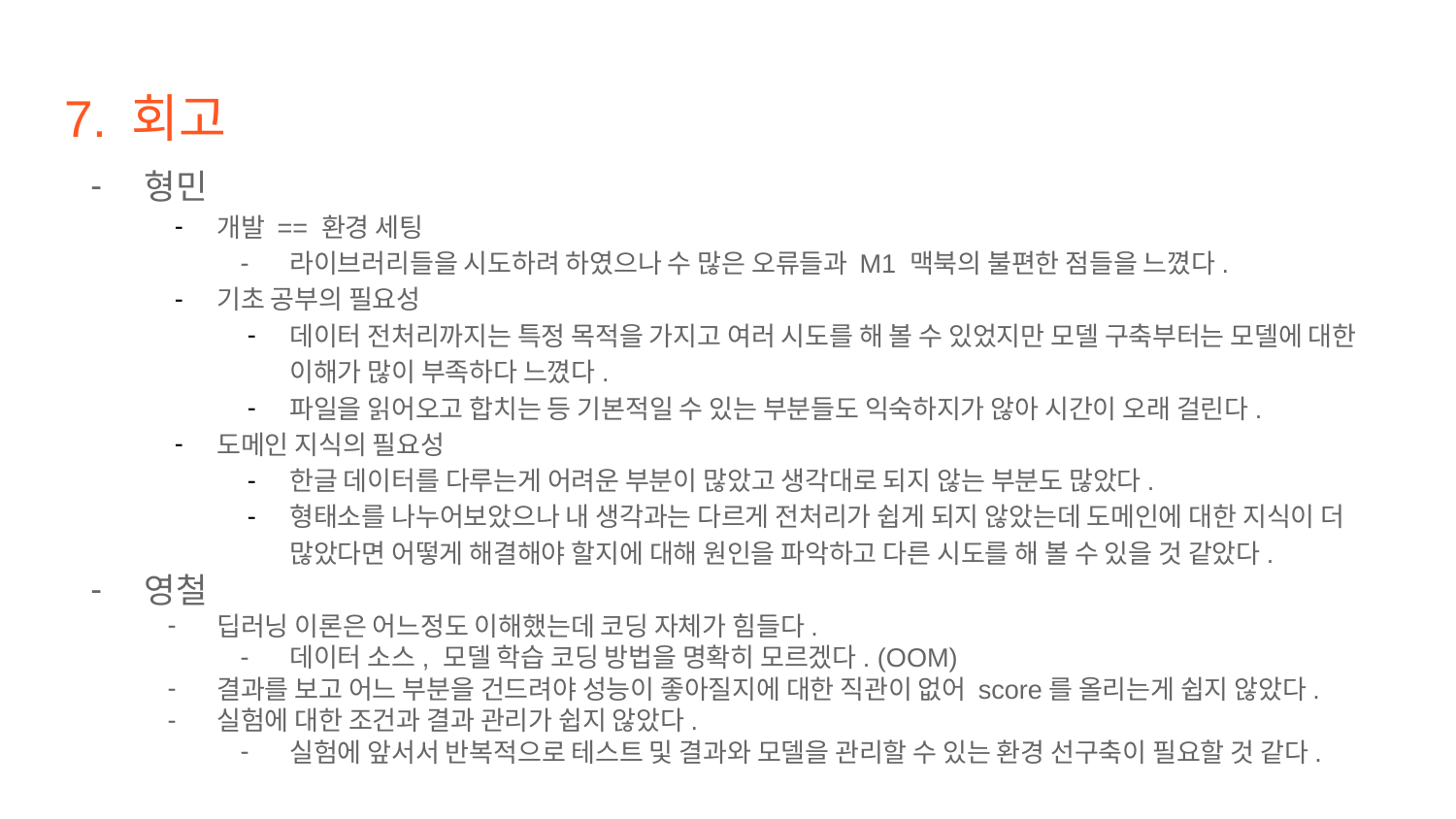

# 7. 회고
형민
개발 == 환경 세팅
라이브러리들을 시도하려 하였으나 수 많은 오류들과 M1 맥북의 불편한 점들을 느꼈다.
기초 공부의 필요성
데이터 전처리까지는 특정 목적을 가지고 여러 시도를 해 볼 수 있었지만 모델 구축부터는 모델에 대한 이해가 많이 부족하다 느꼈다.
파일을 읽어오고 합치는 등 기본적일 수 있는 부분들도 익숙하지가 않아 시간이 오래 걸린다.
도메인 지식의 필요성
한글 데이터를 다루는게 어려운 부분이 많았고 생각대로 되지 않는 부분도 많았다.
형태소를 나누어보았으나 내 생각과는 다르게 전처리가 쉽게 되지 않았는데 도메인에 대한 지식이 더 많았다면 어떻게 해결해야 할지에 대해 원인을 파악하고 다른 시도를 해 볼 수 있을 것 같았다.
영철
딥러닝 이론은 어느정도 이해했는데 코딩 자체가 힘들다.
데이터 소스, 모델 학습 코딩 방법을 명확히 모르겠다. (OOM)
결과를 보고 어느 부분을 건드려야 성능이 좋아질지에 대한 직관이 없어 score를 올리는게 쉽지 않았다.
실험에 대한 조건과 결과 관리가 쉽지 않았다.
실험에 앞서서 반복적으로 테스트 및 결과와 모델을 관리할 수 있는 환경 선구축이 필요할 것 같다.